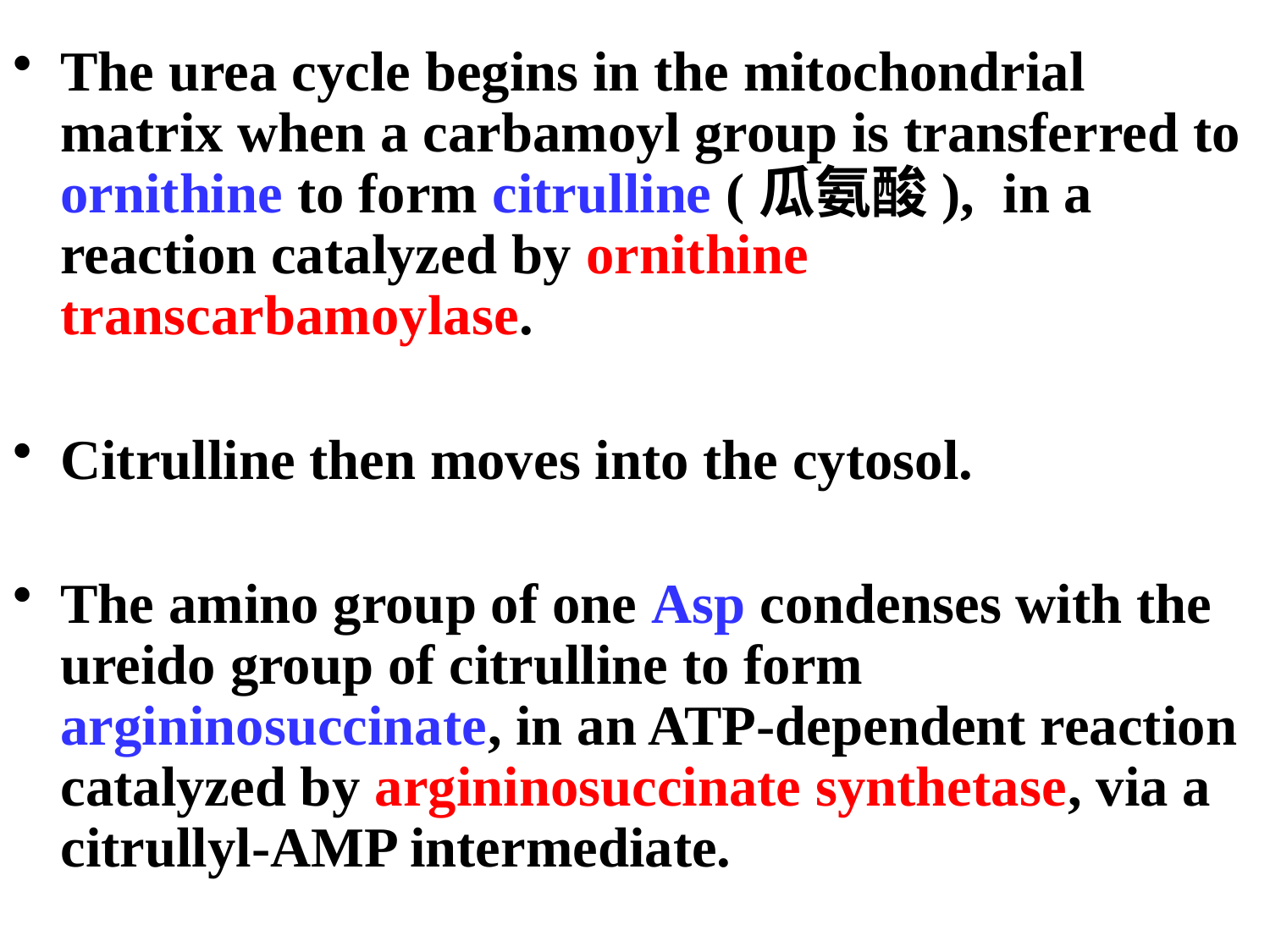

The urea cycle begins in the mitochondrial matrix when a carbamoyl group is transferred to ornithine to form citrulline (瓜氨酸),  in a reaction catalyzed by ornithine transcarbamoylase.

Citrulline then moves into the cytosol.

The amino group of one Asp condenses with the ureido group of citrulline to form argininosuccinate, in an ATP-dependent reaction catalyzed by argininosuccinate synthetase, via a citrullyl-AMP intermediate.